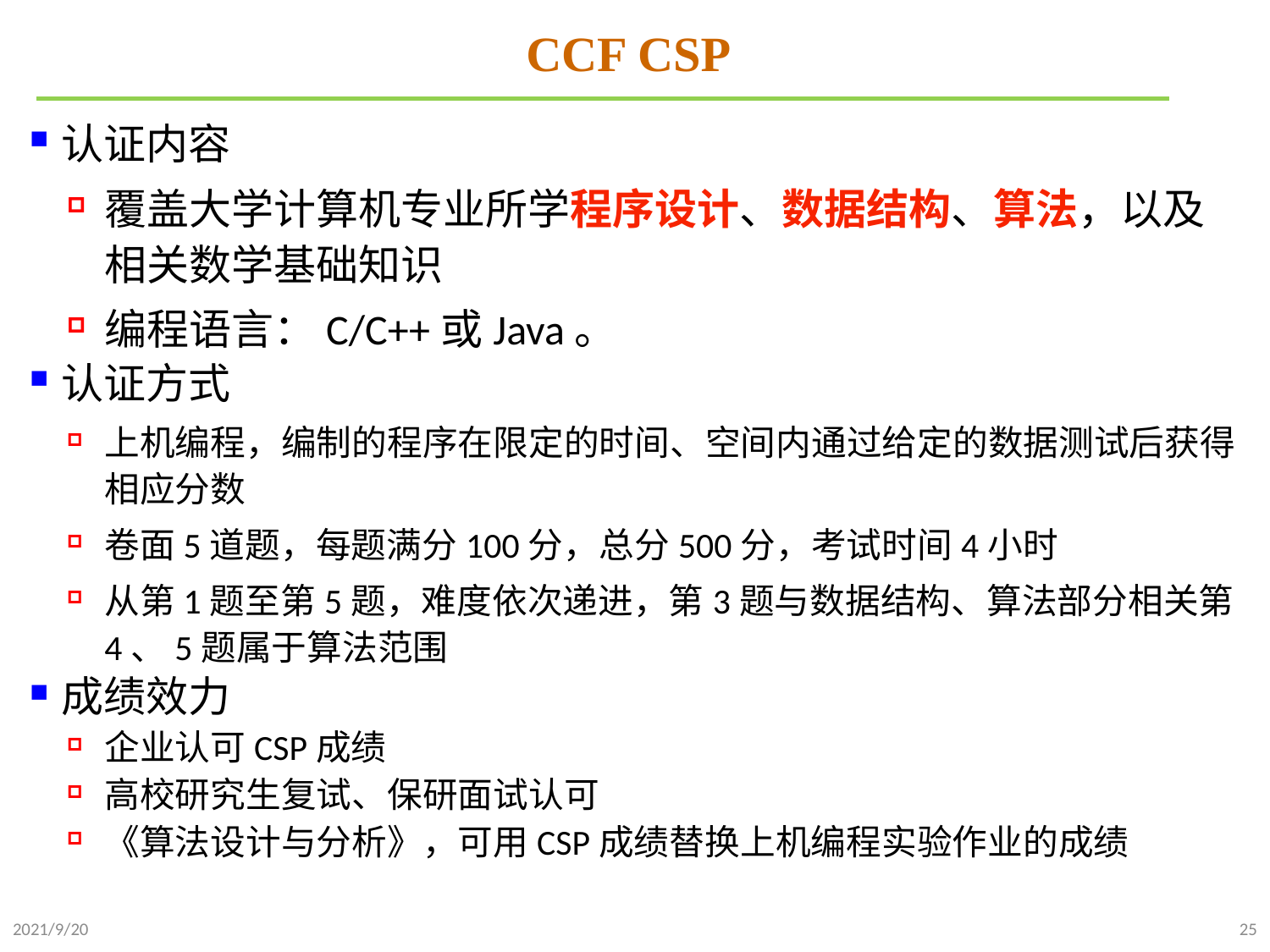

# CCF CSP
认证内容
覆盖大学计算机专业所学程序设计、数据结构、算法，以及相关数学基础知识
编程语言：C/C++或Java。
认证方式
上机编程，编制的程序在限定的时间、空间内通过给定的数据测试后获得相应分数
卷面5道题，每题满分100分，总分500分，考试时间4小时
从第1题至第5题，难度依次递进，第3题与数据结构、算法部分相关第4、5题属于算法范围
成绩效力
企业认可CSP成绩
高校研究生复试、保研面试认可
《算法设计与分析》，可用CSP成绩替换上机编程实验作业的成绩

2021/9/20
25